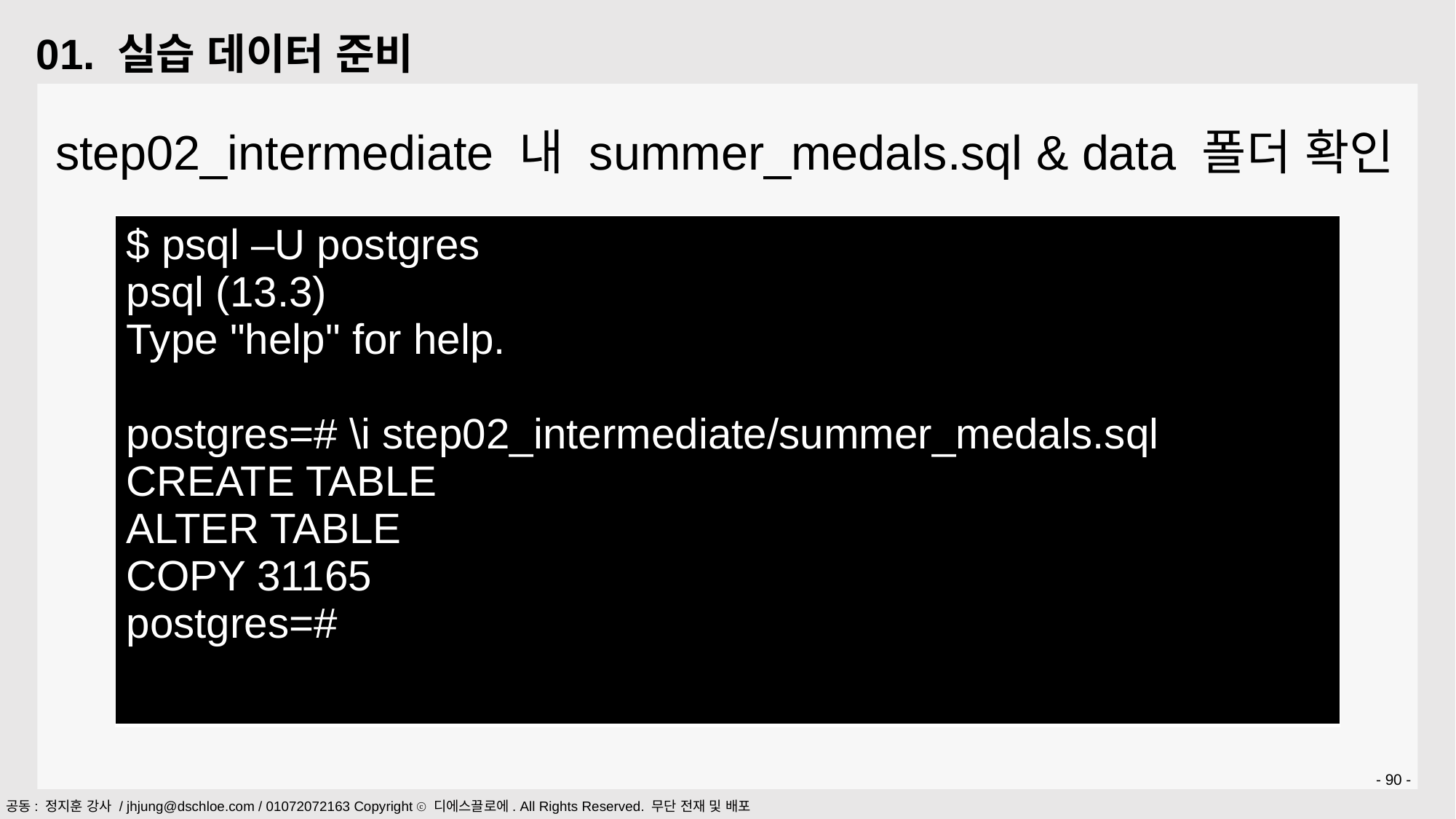

01. 실습 데이터 준비
step02_intermediate 내 summer_medals.sql & data 폴더 확인
| $ psql –U postgres psql (13.3) Type "help" for help. postgres=# \i step02\_intermediate/summer\_medals.sql CREATE TABLE ALTER TABLE COPY 31165 postgres=# |
| --- |
출처: https://towardsdatascience.com/sql-window-function-demonstrated-with-real-interview-questions-from-leetcode-e83e28edaabc
- 90 -